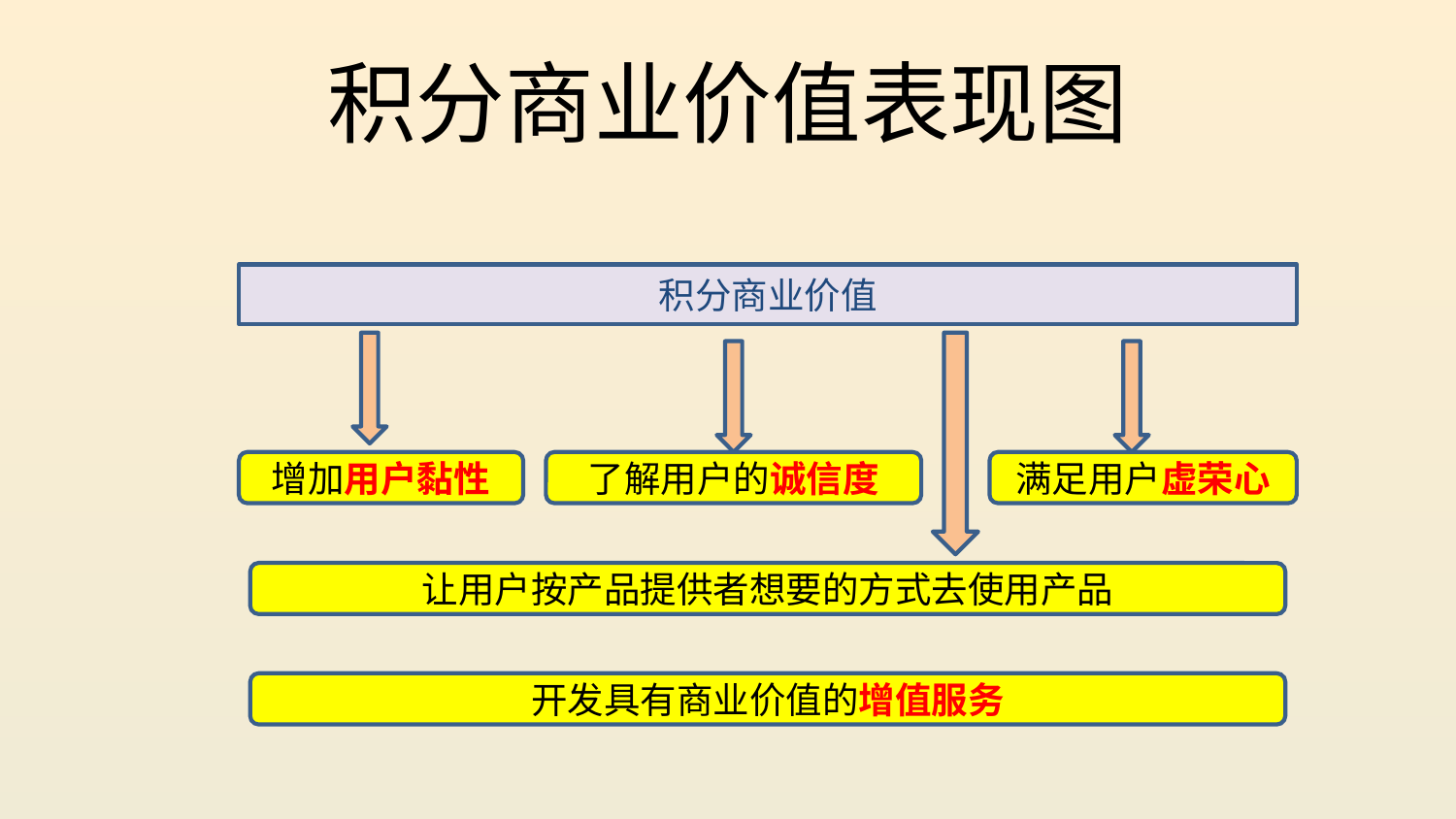

# 积分商业价值表现图
积分商业价值

增加用户黏性
了解用户的诚信度
满足用户虚荣心
让用户按产品提供者想要的方式去使用产品
开发具有商业价值的增值服务